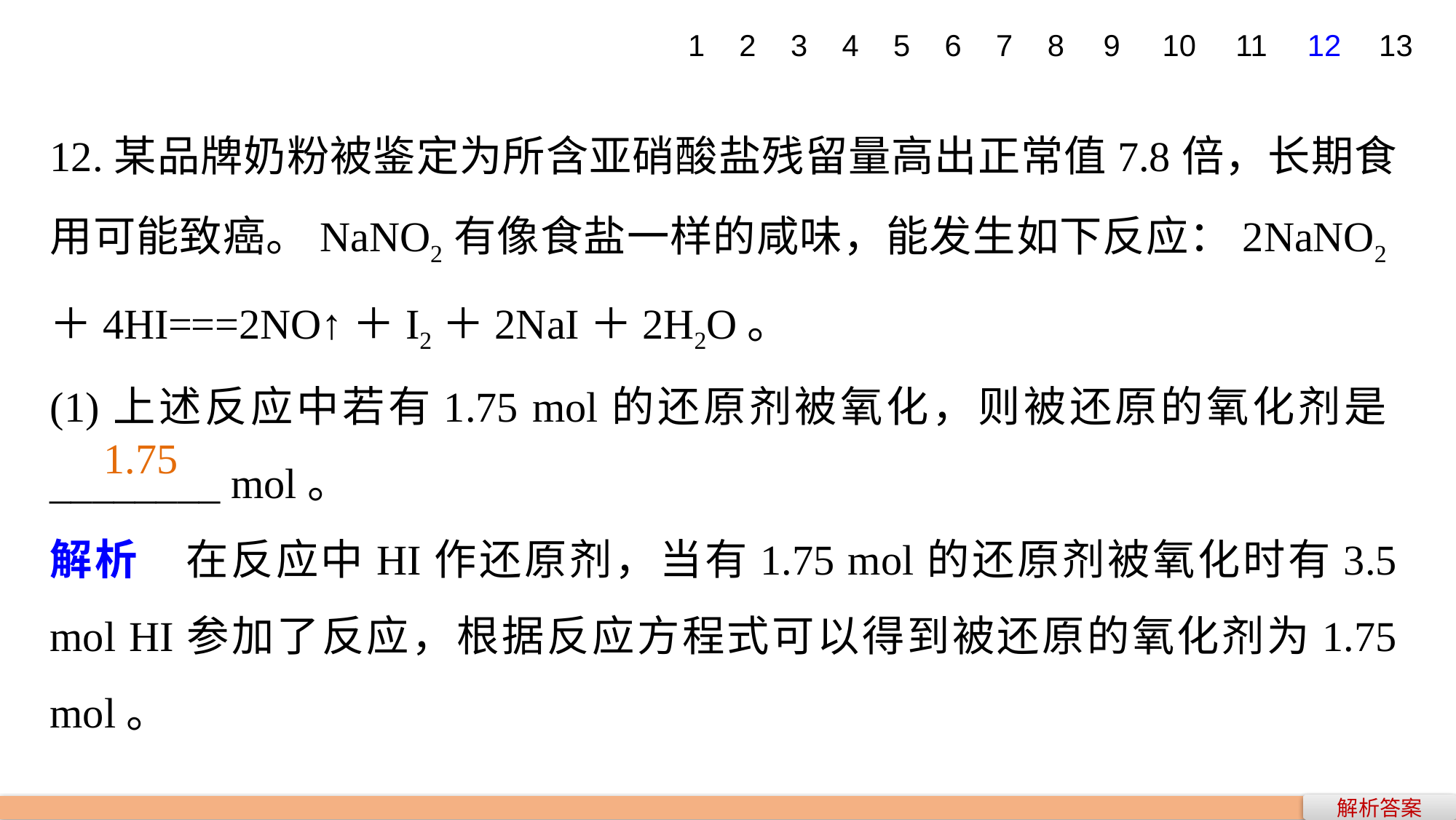

1
2
3
4
5
6
7
8
9
10
11
12
13
12.某品牌奶粉被鉴定为所含亚硝酸盐残留量高出正常值7.8倍，长期食用可能致癌。NaNO2有像食盐一样的咸味，能发生如下反应：2NaNO2＋4HI===2NO↑＋I2＋2NaI＋2H2O。
(1)上述反应中若有1.75 mol的还原剂被氧化，则被还原的氧化剂是________ mol。
解析　在反应中HI作还原剂，当有1.75 mol的还原剂被氧化时有3.5 mol HI参加了反应，根据反应方程式可以得到被还原的氧化剂为1.75 mol。
1.75
解析答案